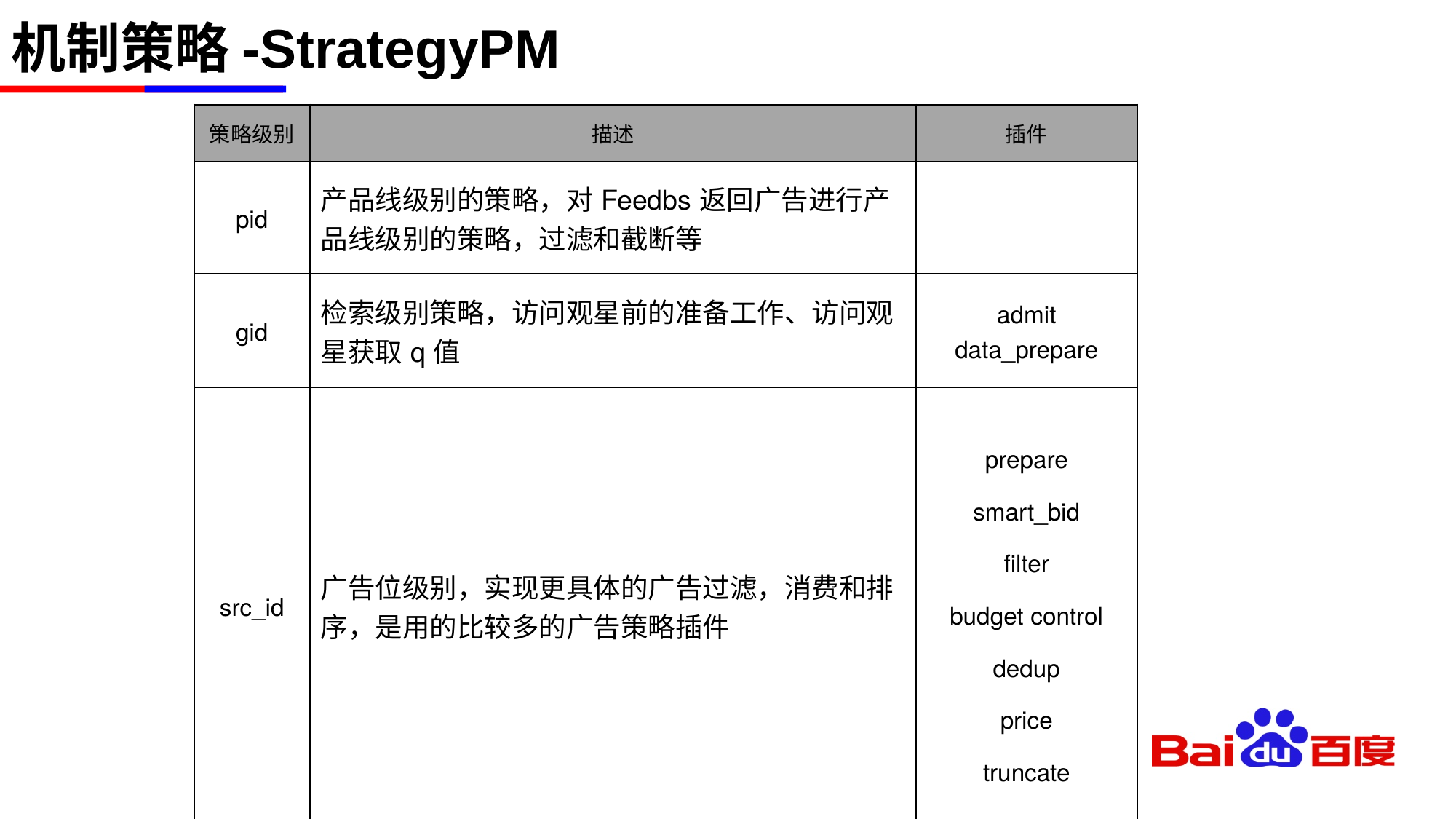

# 机制策略-StrategyPM
| 策略级别 | 描述 | 插件 |
| --- | --- | --- |
| pid | 产品线级别的策略，对Feedbs返回广告进行产品线级别的策略，过滤和截断等 |  |
| gid | 检索级别策略，访问观星前的准备工作、访问观星获取q值 | admit data\_prepare |
| src\_id | 广告位级别，实现更具体的广告过滤，消费和排序，是用的比较多的广告策略插件 | prepare smart\_bid filter budget control dedup price truncate |